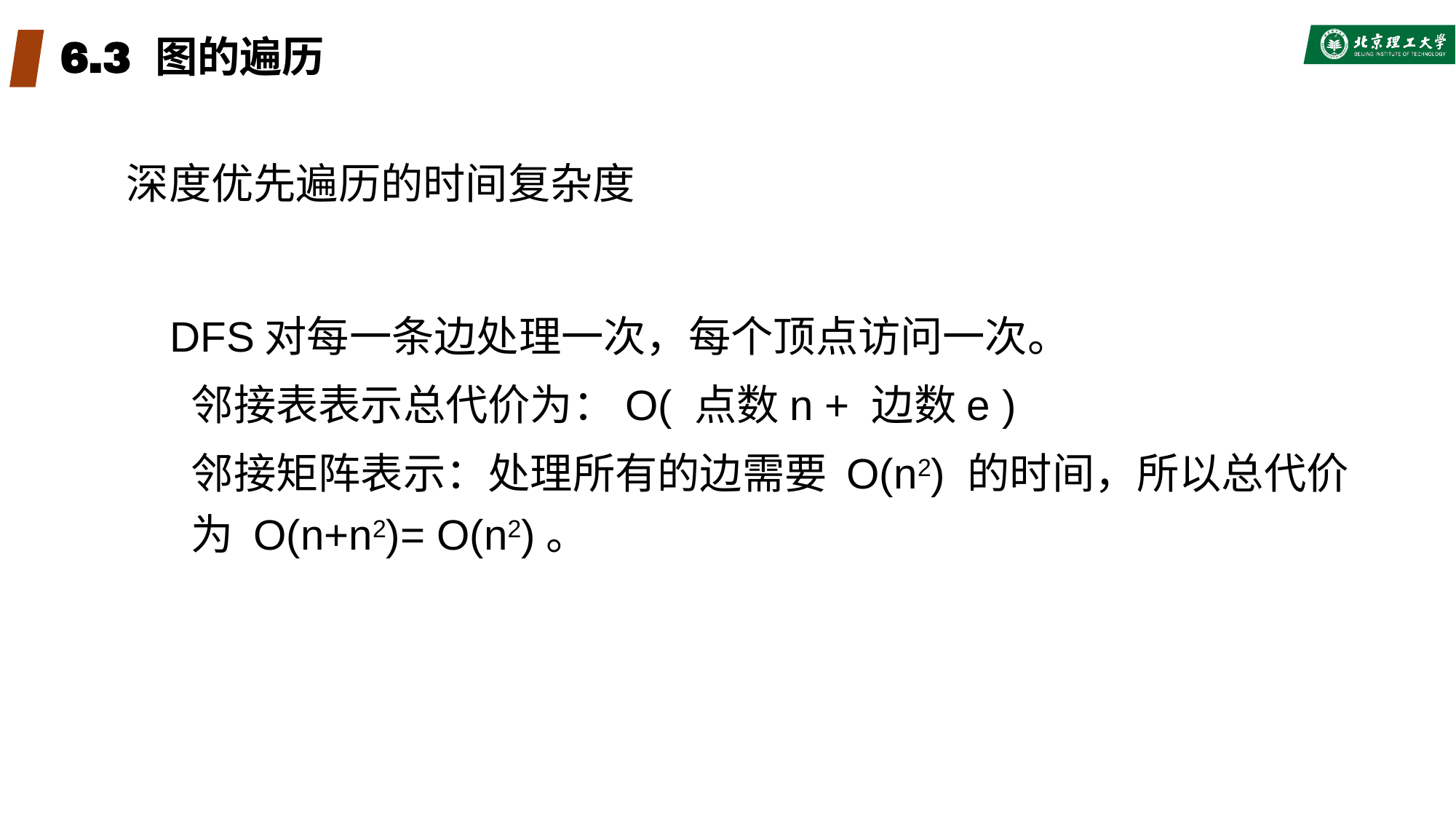

# 6.3 图的遍历
深度优先遍历的时间复杂度

	DFS对每一条边处理一次，每个顶点访问一次。
邻接表表示总代价为：O( 点数n + 边数e )
邻接矩阵表示：处理所有的边需要 O(n2) 的时间，所以总代价为 O(n+n2)= O(n2)。